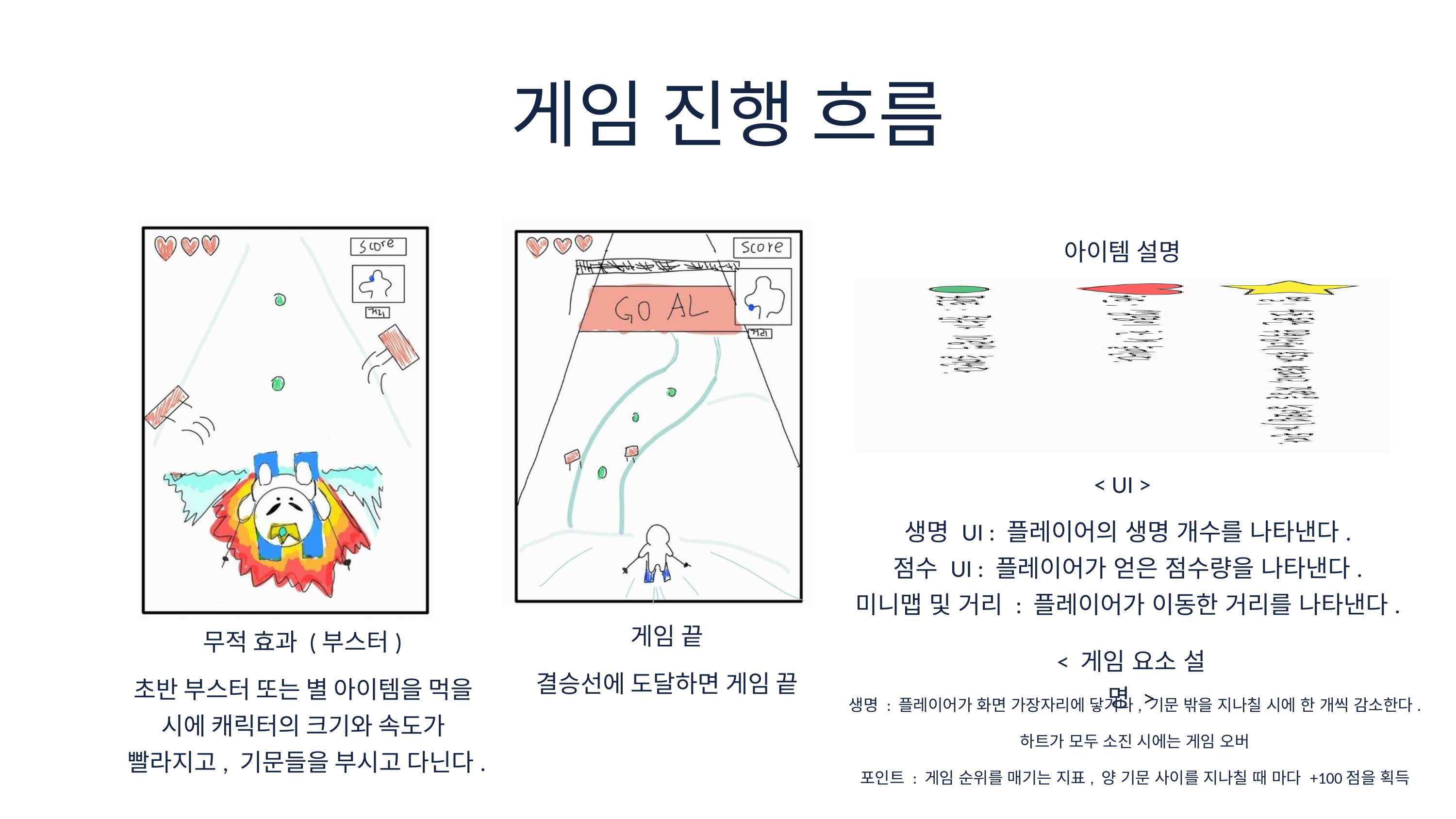

게임 진행 흐름

아이템 설명
< UI >
생명 UI : 플레이어의 생명 개수를 나타낸다.
점수 UI : 플레이어가 얻은 점수량을 나타낸다.
미니맵 및 거리 : 플레이어가 이동한 거리를 나타낸다.
게임 끝
결승선에 도달하면 게임 끝
무적 효과 (부스터)
초반 부스터 또는 별 아이템을 먹을 시에 캐릭터의 크기와 속도가 빨라지고, 기문들을 부시고 다닌다.
< 게임 요소 설명 >
생명 : 플레이어가 화면 가장자리에 닿거나, 기문 밖을 지나칠 시에 한 개씩 감소한다. 하트가 모두 소진 시에는 게임 오버
포인트 : 게임 순위를 매기는 지표, 양 기문 사이를 지나칠 때 마다 +100점을 획득